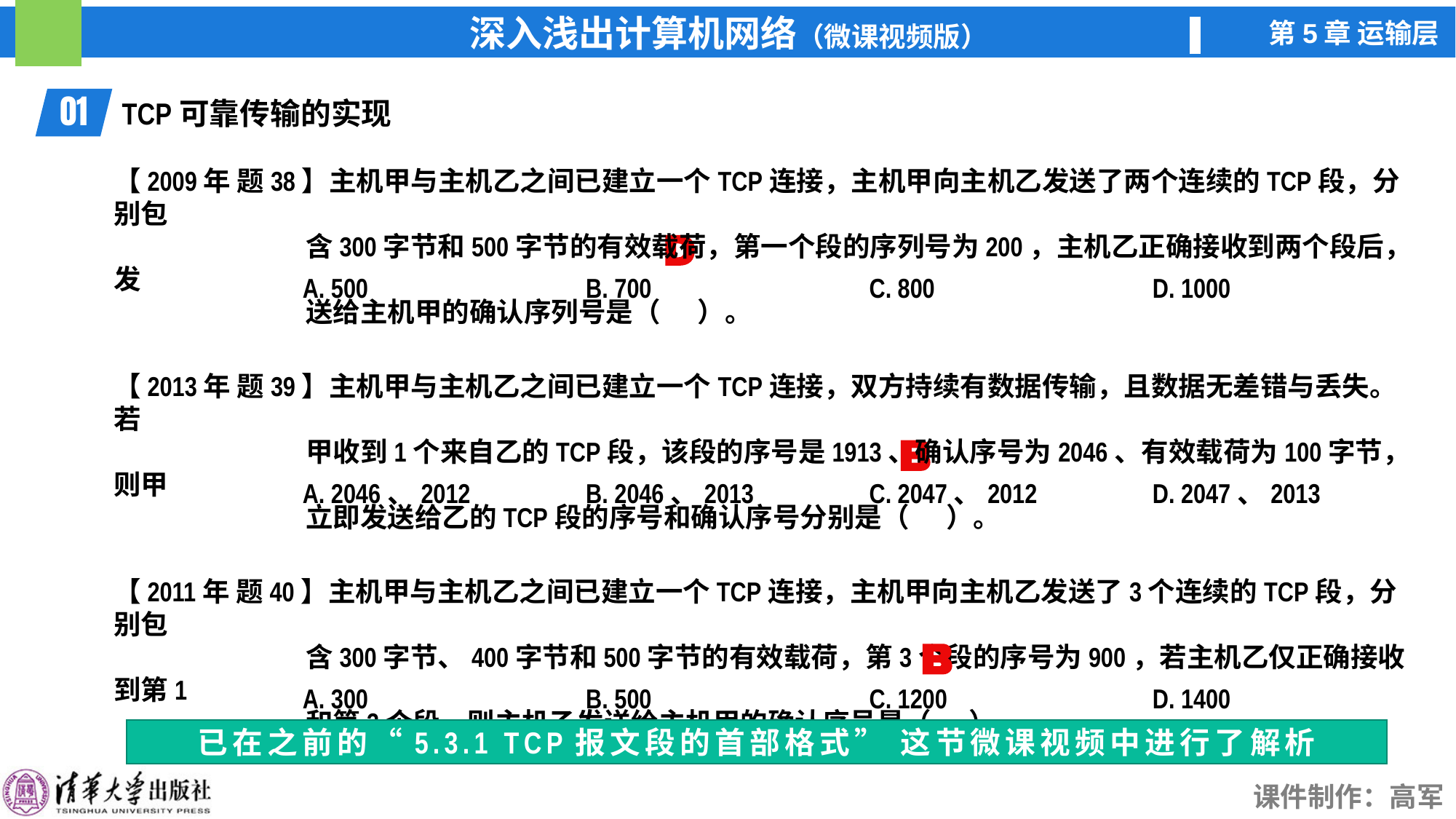

01
TCP可靠传输的实现
【2009年 题38】主机甲与主机乙之间已建立一个TCP连接，主机甲向主机乙发送了两个连续的TCP段，分别包
                              含300字节和500字节的有效载荷，第一个段的序列号为200，主机乙正确接收到两个段后，发
                              送给主机甲的确认序列号是（      ）。
A. 500
B. 700
C. 800
D. 1000
【2013年 题39】主机甲与主机乙之间已建立一个TCP连接，双方持续有数据传输，且数据无差错与丢失。若
                              甲收到1个来自乙的TCP段，该段的序号是1913、确认序号为2046、有效载荷为100字节，则甲
                              立即发送给乙的TCP段的序号和确认序号分别是（      ）。
A. 2046、2012
B. 2046、2013
C. 2047、2012
D. 2047、2013
【2011年 题40】主机甲与主机乙之间已建立一个TCP连接，主机甲向主机乙发送了3个连续的TCP段，分别包
                              含300字节、400字节和500字节的有效载荷，第3个段的序号为900，若主机乙仅正确接收到第1
                              和第3个段，则主机乙发送给主机甲的确认序号是（      ）。
A. 300
B. 500
C. 1200
D. 1400
D
B
B
已在之前的“5.3.1 TCP报文段的首部格式” 这节微课视频中进行了解析